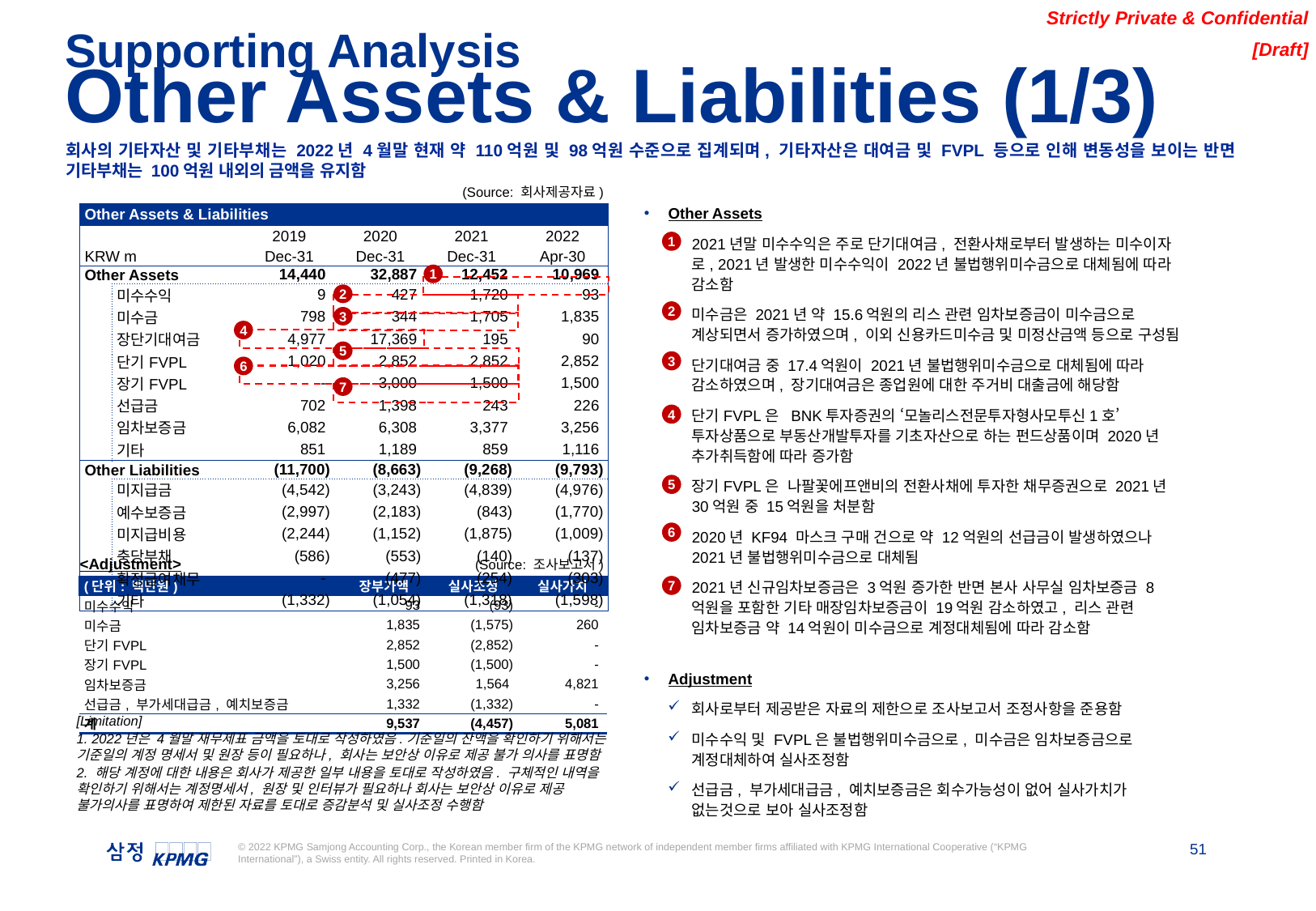

Supporting Analysis
Other Assets & Liabilities (1/3)
회사의 기타자산 및 기타부채는 2022년 4월말 현재 약 110억원 및 98억원 수준으로 집계되며, 기타자산은 대여금 및 FVPL 등으로 인해 변동성을 보이는 반면 기타부채는 100억원 내외의 금액을 유지함
(Source: 회사제공자료)
Other Assets
2021년말 미수수익은 주로 단기대여금, 전환사채로부터 발생하는 미수이자로, 2021년 발생한 미수수익이 2022년 불법행위미수금으로 대체됨에 따라 감소함
미수금은 2021년 약 15.6억원의 리스 관련 임차보증금이 미수금으로 계상되면서 증가하였으며, 이외 신용카드미수금 및 미정산금액 등으로 구성됨
단기대여금 중 17.4억원이 2021년 불법행위미수금으로 대체됨에 따라 감소하였으며, 장기대여금은 종업원에 대한 주거비 대출금에 해당함
단기FVPL은  BNK투자증권의 ‘모놀리스전문투자형사모투신1호’ 투자상품으로 부동산개발투자를 기초자산으로 하는 펀드상품이며 2020년 추가취득함에 따라 증가함
장기FVPL은  나팔꽃에프앤비의 전환사채에 투자한 채무증권으로 2021년 30억원 중 15억원을 처분함
2020년 KF94 마스크 구매 건으로 약 12억원의 선급금이 발생하였으나 2021년 불법행위미수금으로 대체됨
2021년 신규임차보증금은 3억원 증가한 반면 본사 사무실 임차보증금 8억원을 포함한 기타 매장임차보증금이 19억원 감소하였고, 리스 관련 임차보증금 약 14억원이 미수금으로 계정대체됨에 따라 감소함

Adjustment
회사로부터 제공받은 자료의 제한으로 조사보고서 조정사항을 준용함
미수수익 및 FVPL은 불법행위미수금으로, 미수금은 임차보증금으로 계정대체하여 실사조정함
선급금, 부가세대급금, 예치보증금은 회수가능성이 없어 실사가치가 없는것으로 보아 실사조정함

| Other Assets & Liabilities |  |  |  |  |  |  |
| --- | --- | --- | --- | --- | --- | --- |
|  |  |  | 2019 | 2020 | 2021 | 2022 |
| KRW m |  |  | Dec-31 | Dec-31 | Dec-31 | Apr-30 |
| Other Assets |  |  | 14,440 | 32,887 | 12,452 | 10,969 |
|  | 미수수익 |  | 9 | 427 | 1,720 | 93 |
|  | 미수금 |  | 798 | 344 | 1,705 | 1,835 |
|  | 장단기대여금 |  | 4,977 | 17,369 | 195 | 90 |
|  | 단기FVPL |  | 1,020 | 2,852 | 2,852 | 2,852 |
|  | 장기FVPL |  | - | 3,000 | 1,500 | 1,500 |
|  | 선급금 |  | 702 | 1,398 | 243 | 226 |
|  | 임차보증금 |  | 6,082 | 6,308 | 3,377 | 3,256 |
|  | 기타 |  | 851 | 1,189 | 859 | 1,116 |
| Other Liabilities |  |  | (11,700) | (8,663) | (9,268) | (9,793) |
|  | 미지급금 |  | (4,542) | (3,243) | (4,839) | (4,976) |
|  | 예수보증금 |  | (2,997) | (2,183) | (843) | (1,770) |
|  | 미지급비용 |  | (2,244) | (1,152) | (1,875) | (1,009) |
|  | 충당부채 |  | (586) | (553) | (140) | (137) |
|  | 확정급여채무 |  | - | (477) | (254) | (303) |
|  | 기타 |  | (1,332) | (1,054) | (1,318) | (1,598) |
1
1

2

2
3

4

5

3
6

7

4
5
6
(Source: 조사보고서)
<Adjustment>
| (단위: 백만원) | 장부가액 | 실사조정 | 실사가치 |
| --- | --- | --- | --- |
| 미수수익 | 93 | (93) | - |
| 미수금 | 1,835 | (1,575) | 260 |
| 단기FVPL | 2,852 | (2,852) | - |
| 장기FVPL | 1,500 | (1,500) | - |
| 임차보증금 | 3,256 | 1,564 | 4,821 |
| 선급금, 부가세대급금, 예치보증금 | 1,332 | (1,332) | - |
| 계 | 9,537 | (4,457) | 5,081 |
7
[Limitation]
1. 2022년은 4월말 재무제표 금액을 토대로 작성하였음.기준일의 잔액을 확인하기 위해서는 기준일의 계정 명세서 및 원장 등이 필요하나, 회사는 보안상 이유로 제공 불가 의사를 표명함
2. 해당 계정에 대한 내용은 회사가 제공한 일부 내용을 토대로 작성하였음. 구체적인 내역을 확인하기 위해서는 계정명세서, 원장 및 인터뷰가 필요하나 회사는 보안상 이유로 제공 불가의사를 표명하여 제한된 자료를 토대로 증감분석 및 실사조정 수행함